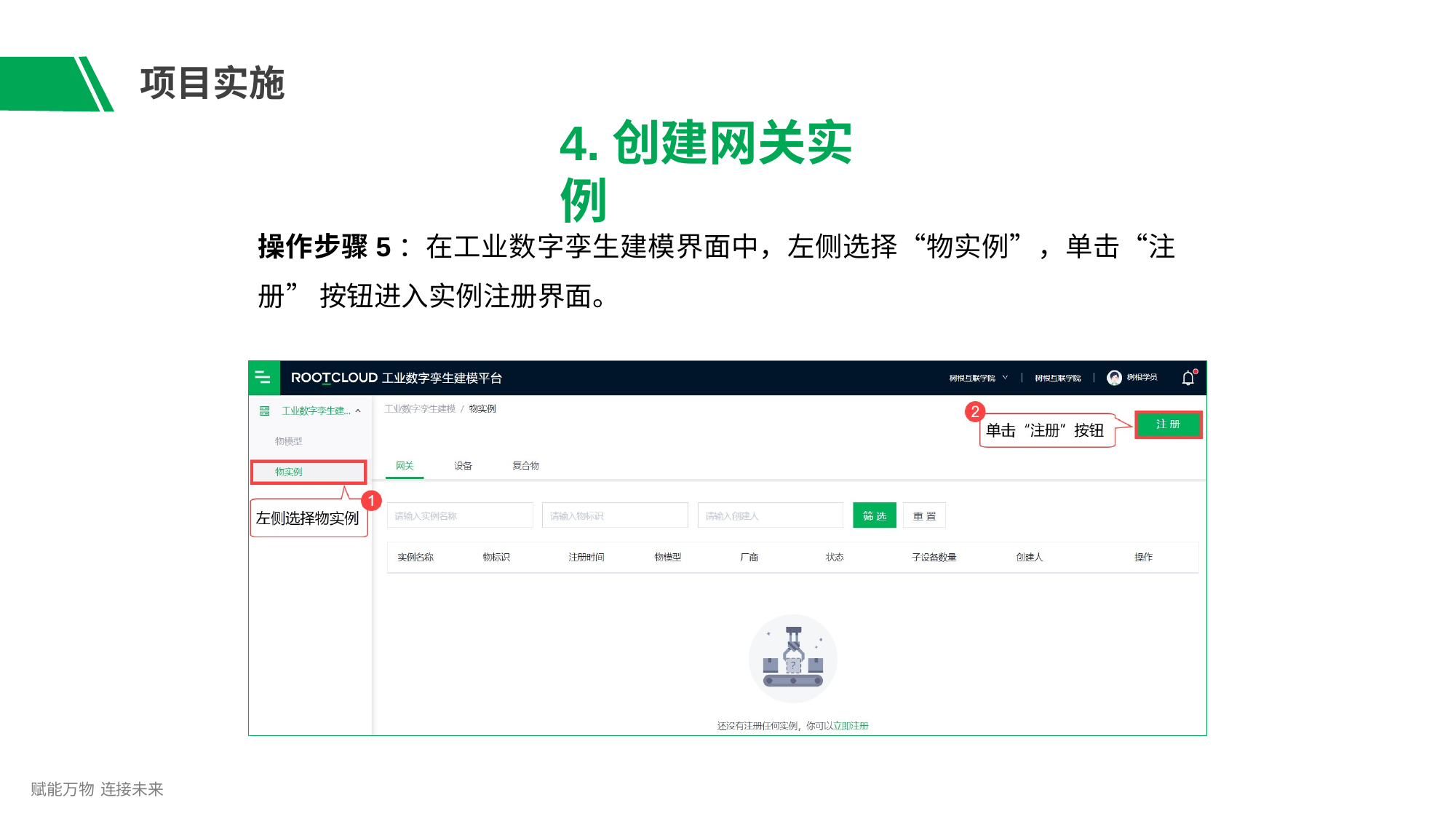

# 项目实施
4.创建网关实例
操作步骤5：在工业数字孪生建模界面中，左侧选择“物实例”，单击“注册” 按钮进入实例注册界面。

赋能万物 连接未来